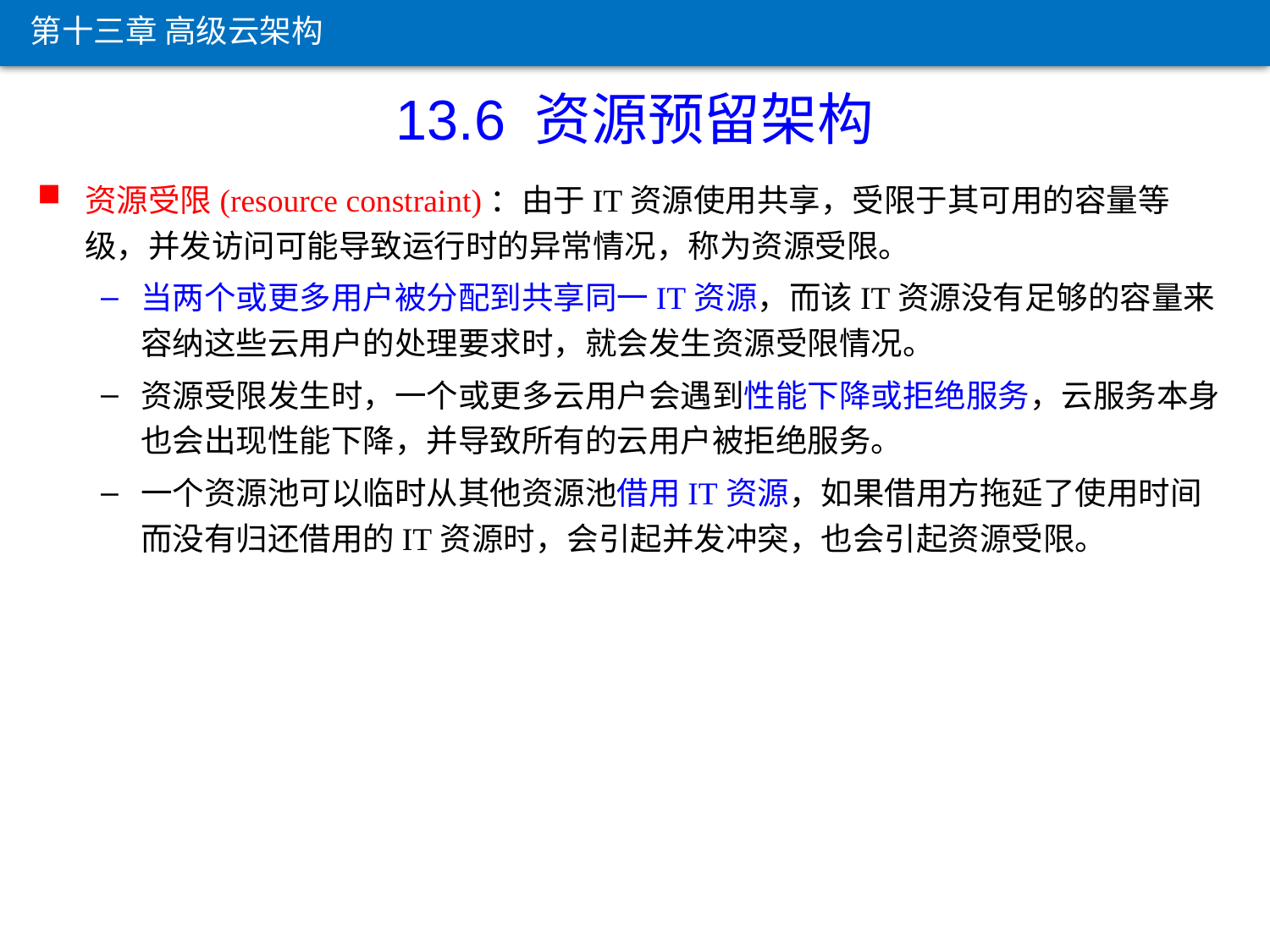

第十三章 高级云架构
13.6 资源预留架构
资源受限(resource constraint)：由于IT资源使用共享，受限于其可用的容量等级，并发访问可能导致运行时的异常情况，称为资源受限。
当两个或更多用户被分配到共享同一IT资源，而该IT资源没有足够的容量来容纳这些云用户的处理要求时，就会发生资源受限情况。
资源受限发生时，一个或更多云用户会遇到性能下降或拒绝服务，云服务本身也会出现性能下降，并导致所有的云用户被拒绝服务。
一个资源池可以临时从其他资源池借用IT资源，如果借用方拖延了使用时间而没有归还借用的IT资源时，会引起并发冲突，也会引起资源受限。
28